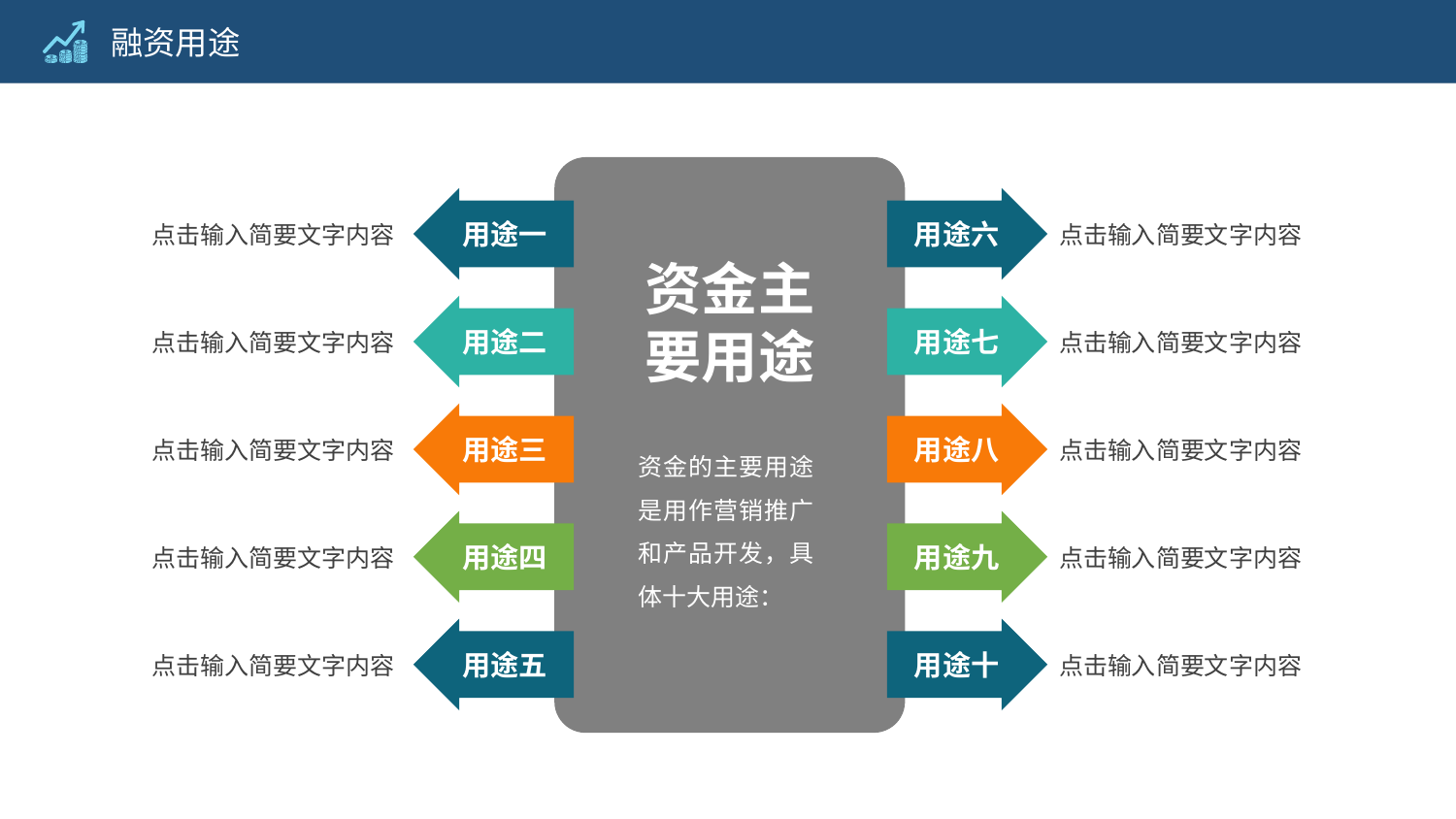

# 融资用途

用途一
用途六
点击输入简要文字内容
点击输入简要文字内容
资金主要用途

用途二
用途七
点击输入简要文字内容
点击输入简要文字内容

用途三
用途八
点击输入简要文字内容
点击输入简要文字内容
资金的主要用途是用作营销推广和产品开发，具体十大用途：

用途四
用途九
点击输入简要文字内容
点击输入简要文字内容

用途五
用途十
点击输入简要文字内容
点击输入简要文字内容